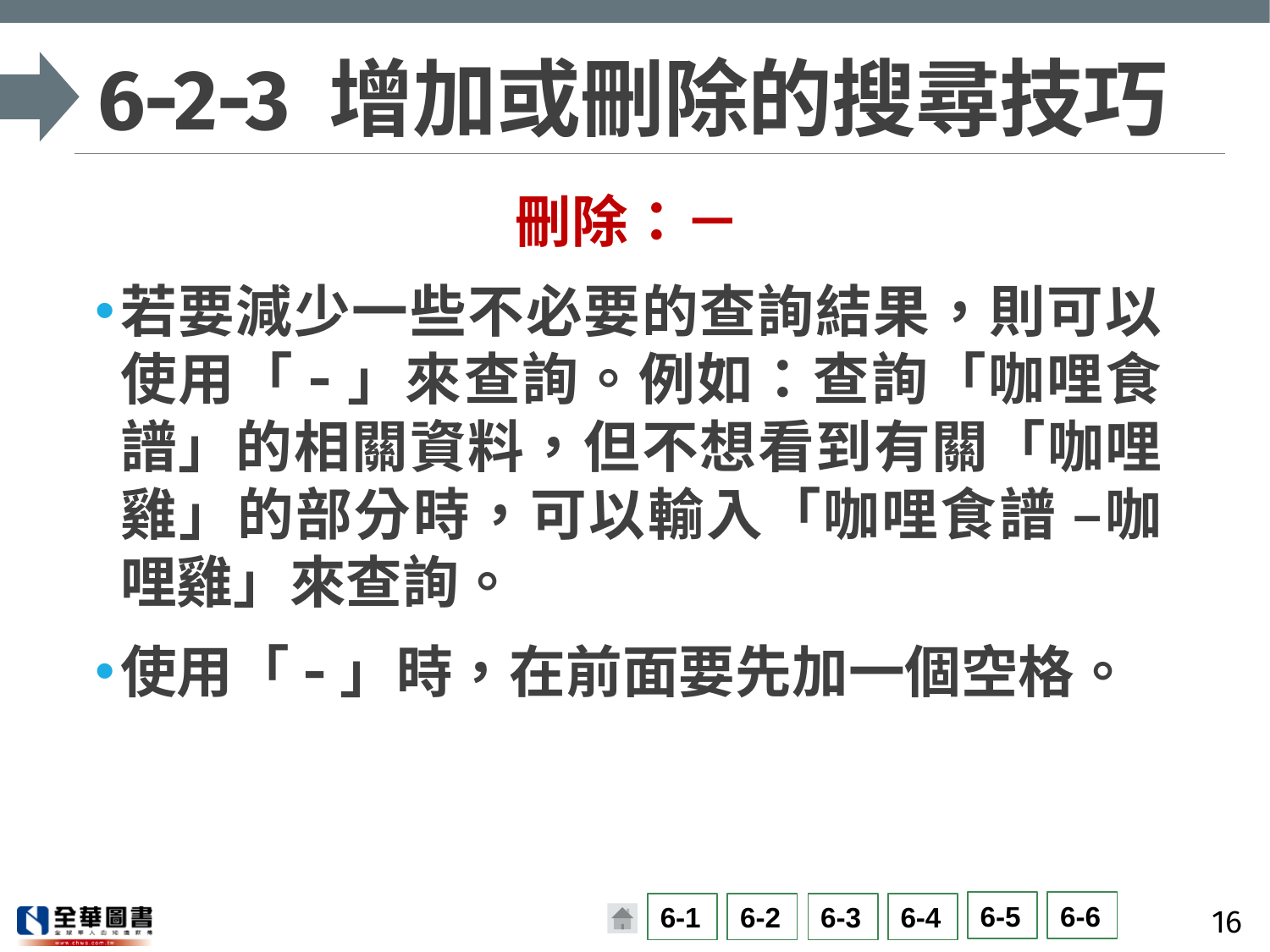

# 6-2-3 增加或刪除的搜尋技巧
刪除：－
若要減少一些不必要的查詢結果，則可以使用「-」來查詢。例如：查詢「咖哩食譜」的相關資料，但不想看到有關「咖哩雞」的部分時，可以輸入「咖哩食譜 –咖哩雞」來查詢。
使用「-」時，在前面要先加一個空格。
16